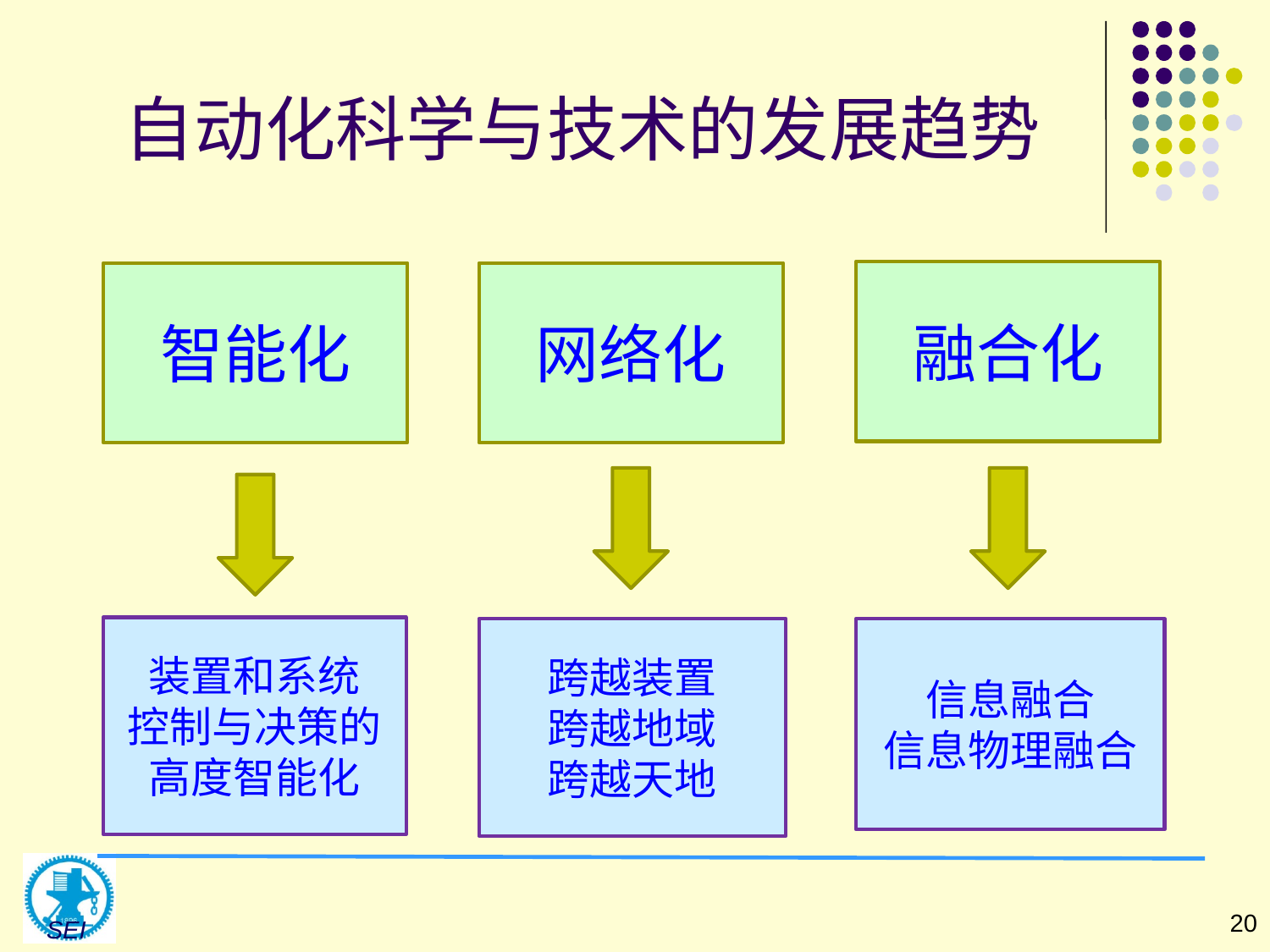

# 自动化科学与技术的发展趋势
融合化

信息融合
信息物理融合
网络化

跨越装置
跨越地域
跨越天地
智能化

装置和系统
控制与决策的高度智能化
20